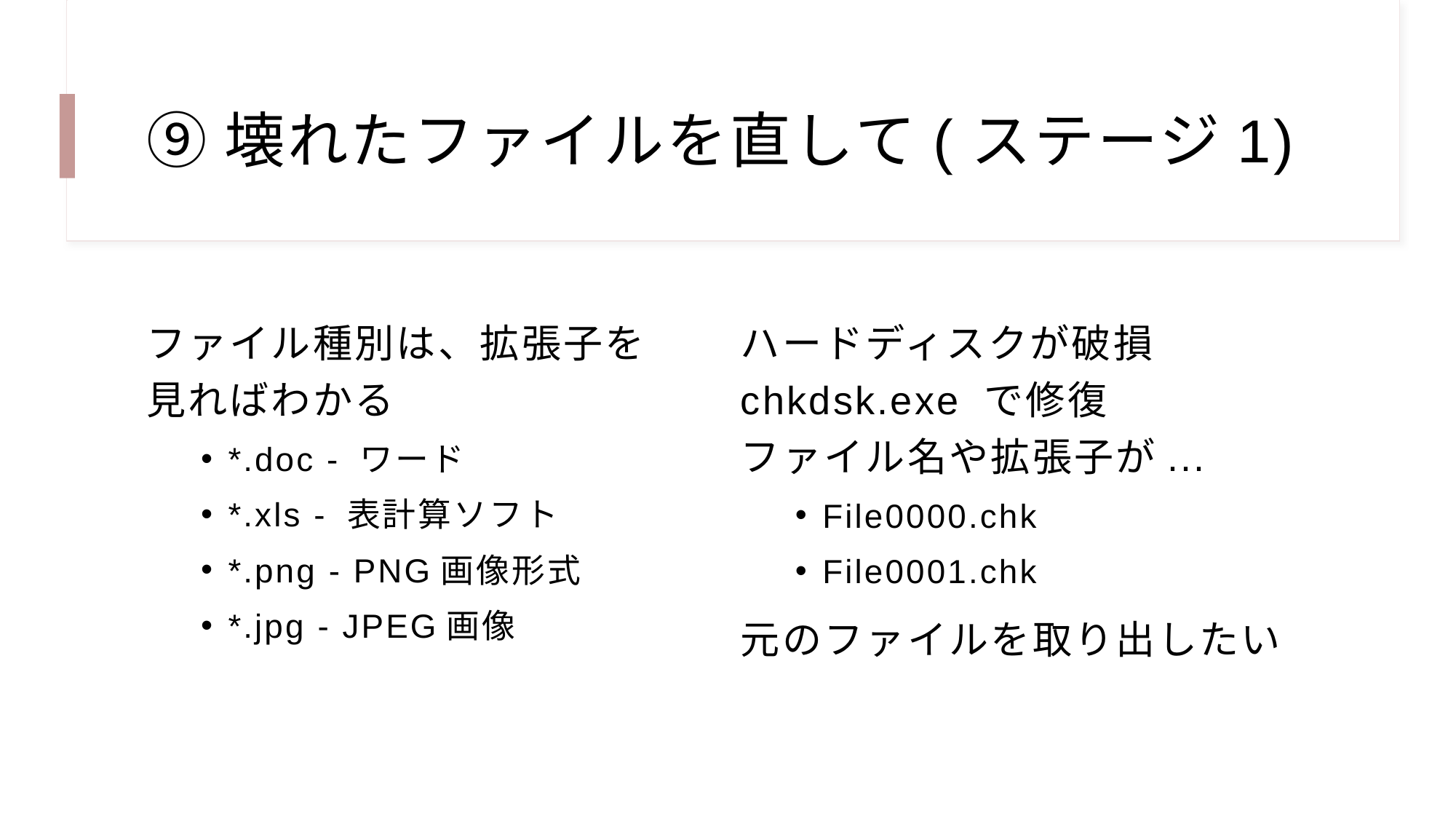

# ⑨壊れたファイルを直して(ステージ1)
ファイル種別は、拡張子を
見ればわかる
*.doc - ワード
*.xls - 表計算ソフト
*.png - PNG画像形式
*.jpg - JPEG画像
ハードディスクが破損chkdsk.exe で修復
ファイル名や拡張子が...
File0000.chk
File0001.chk
元のファイルを取り出したい